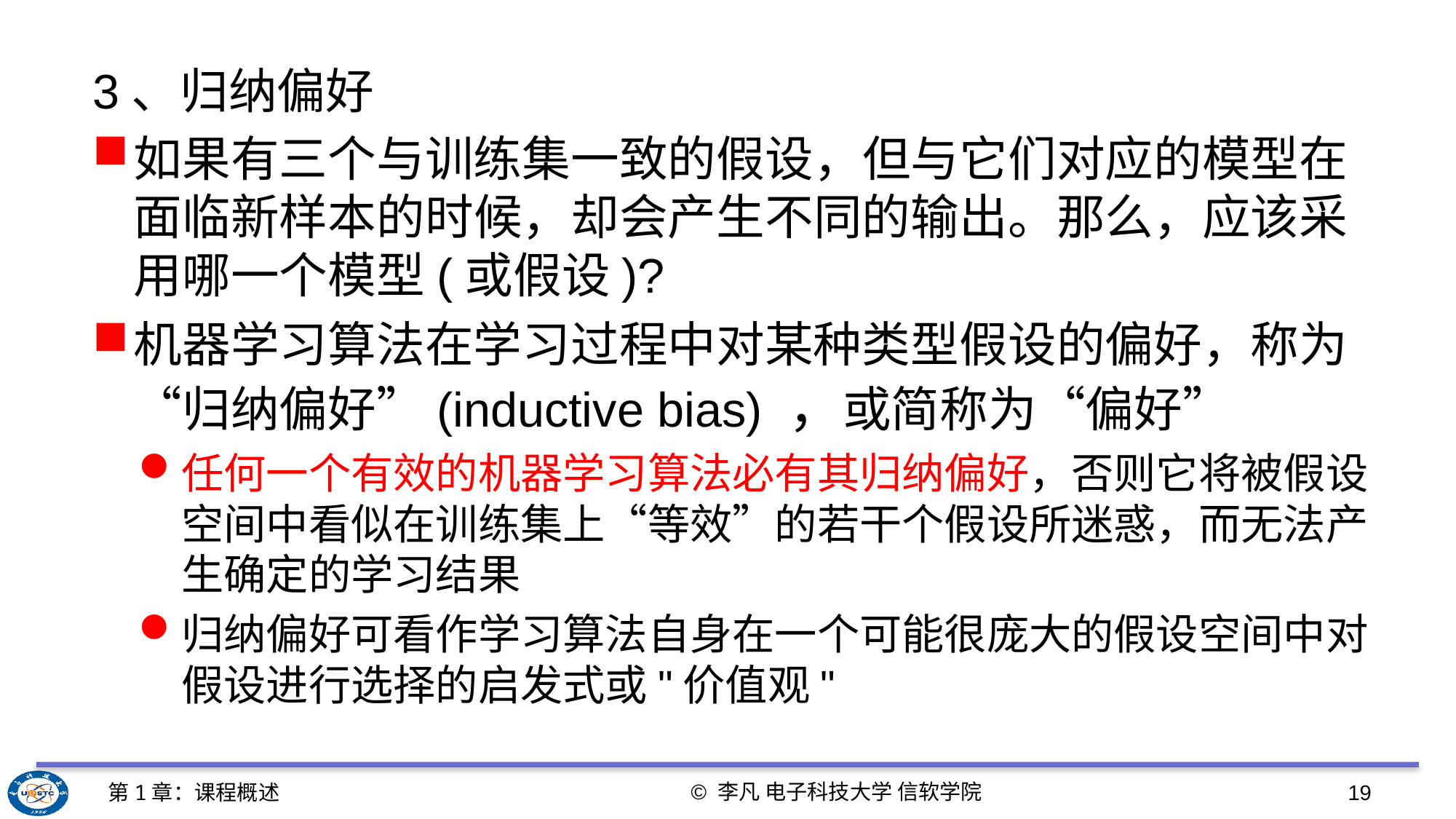

3、归纳偏好
如果有三个与训练集一致的假设，但与它们对应的模型在面临新样本的时候，却会产生不同的输出。那么，应该采用哪一个模型(或假设)?
机器学习算法在学习过程中对某种类型假设的偏好，称为“归纳偏好”(inductive bias) ，或简称为“偏好”
任何一个有效的机器学习算法必有其归纳偏好，否则它将被假设空间中看似在训练集上“等效”的若干个假设所迷惑，而无法产生确定的学习结果
归纳偏好可看作学习算法自身在一个可能很庞大的假设空间中对假设进行选择的启发式或"价值观"
© 李凡 电子科技大学 信软学院
第1章：课程概述
19